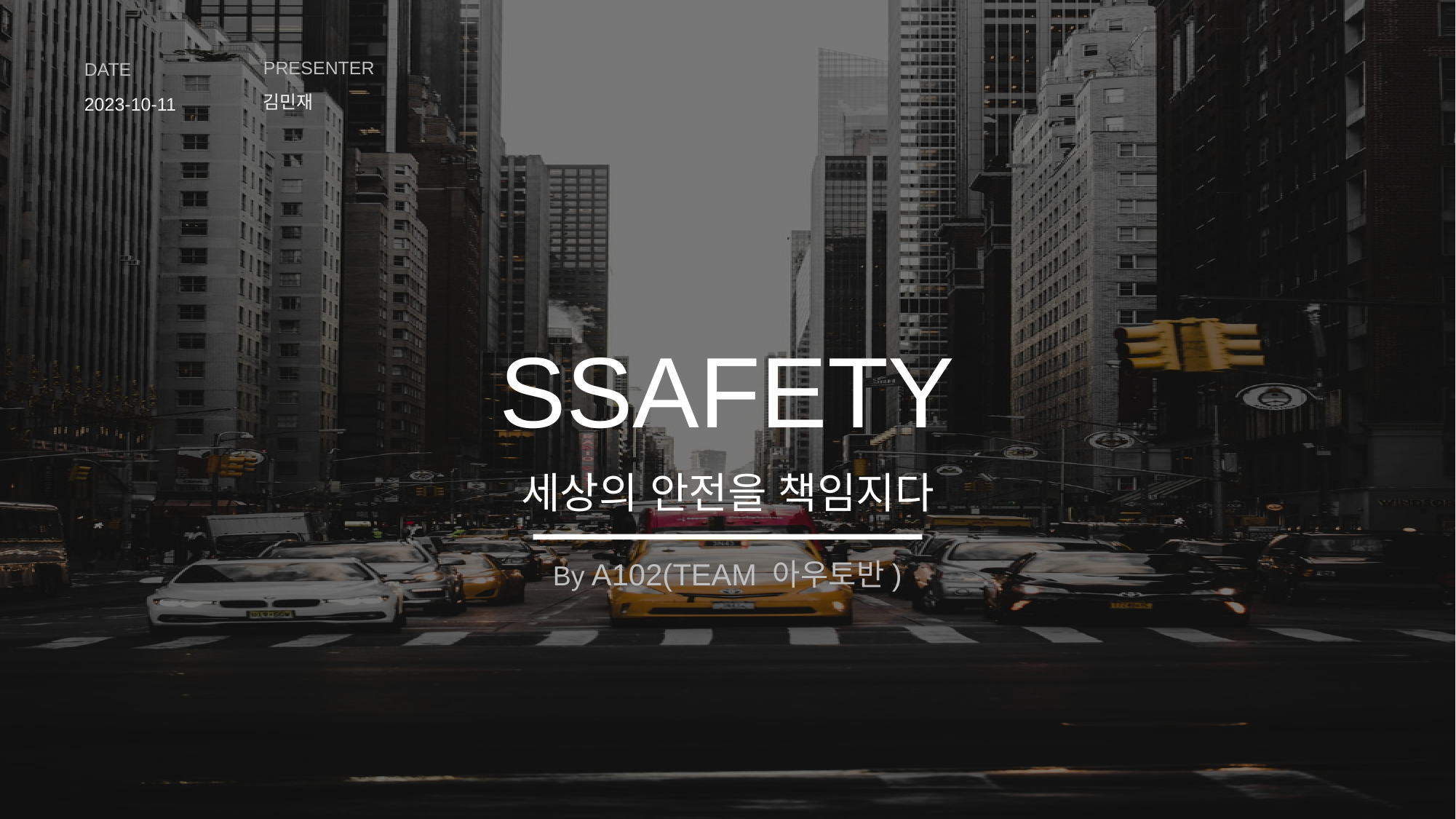

PRESENTER
김민재
DATE
2023-10-11
# SSAFETY
세상의 안전을 책임지다
By A102(TEAM 아우토반)